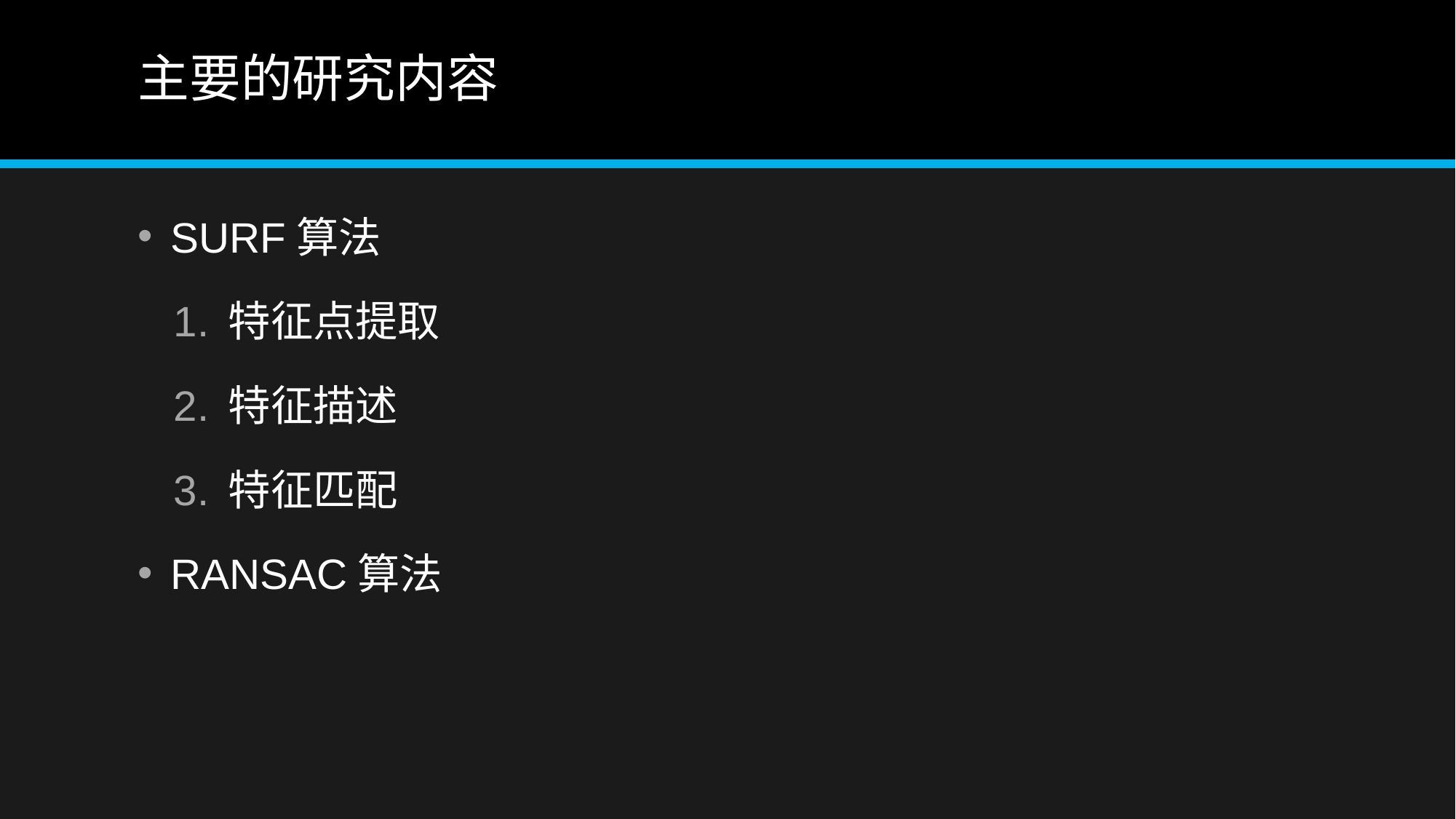

# 主要的研究内容
SURF算法
特征点提取
特征描述
特征匹配
RANSAC算法